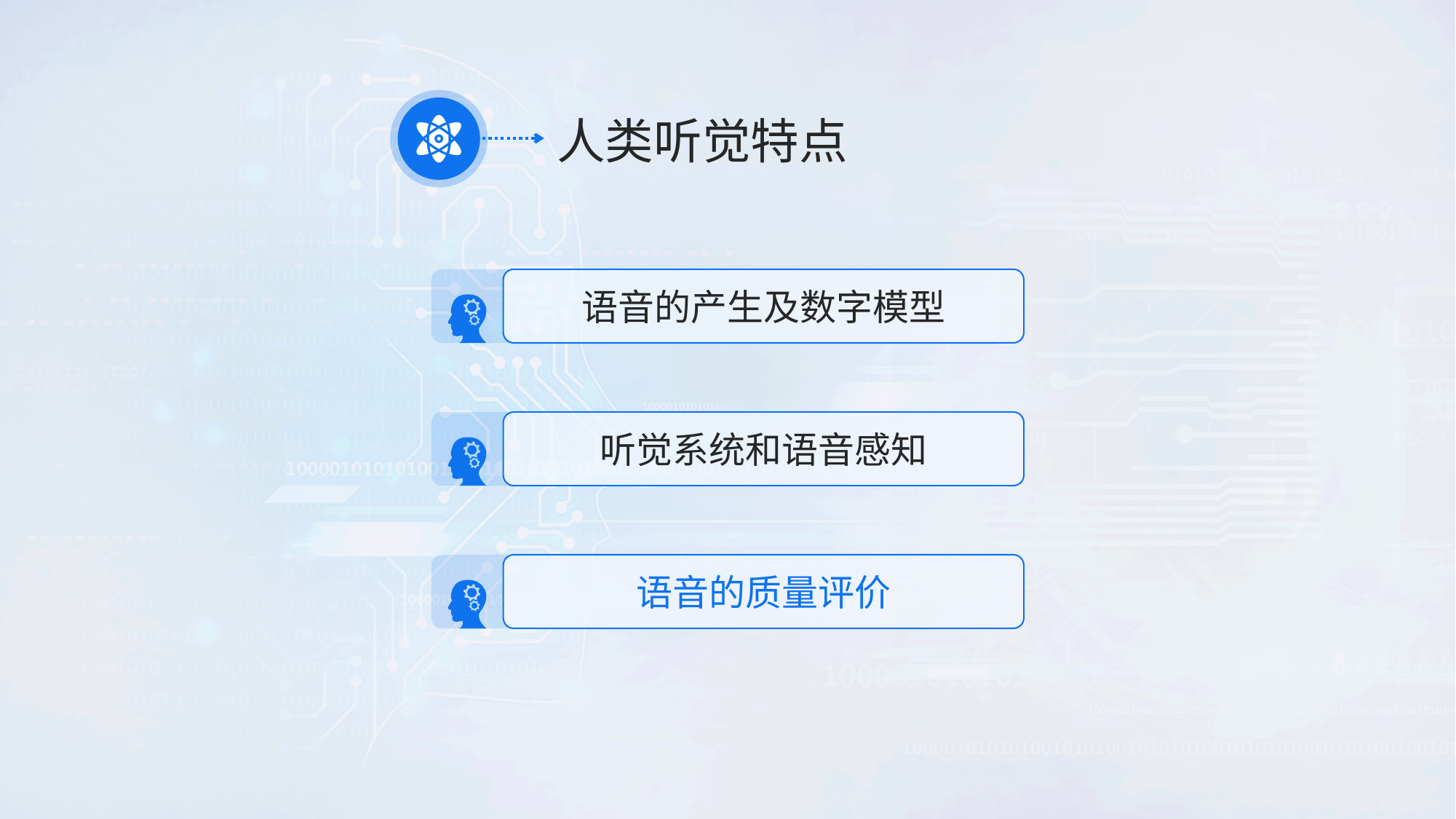

人类听觉特点

语音的产生及数字模型

听觉系统和语音感知

语音的质量评价